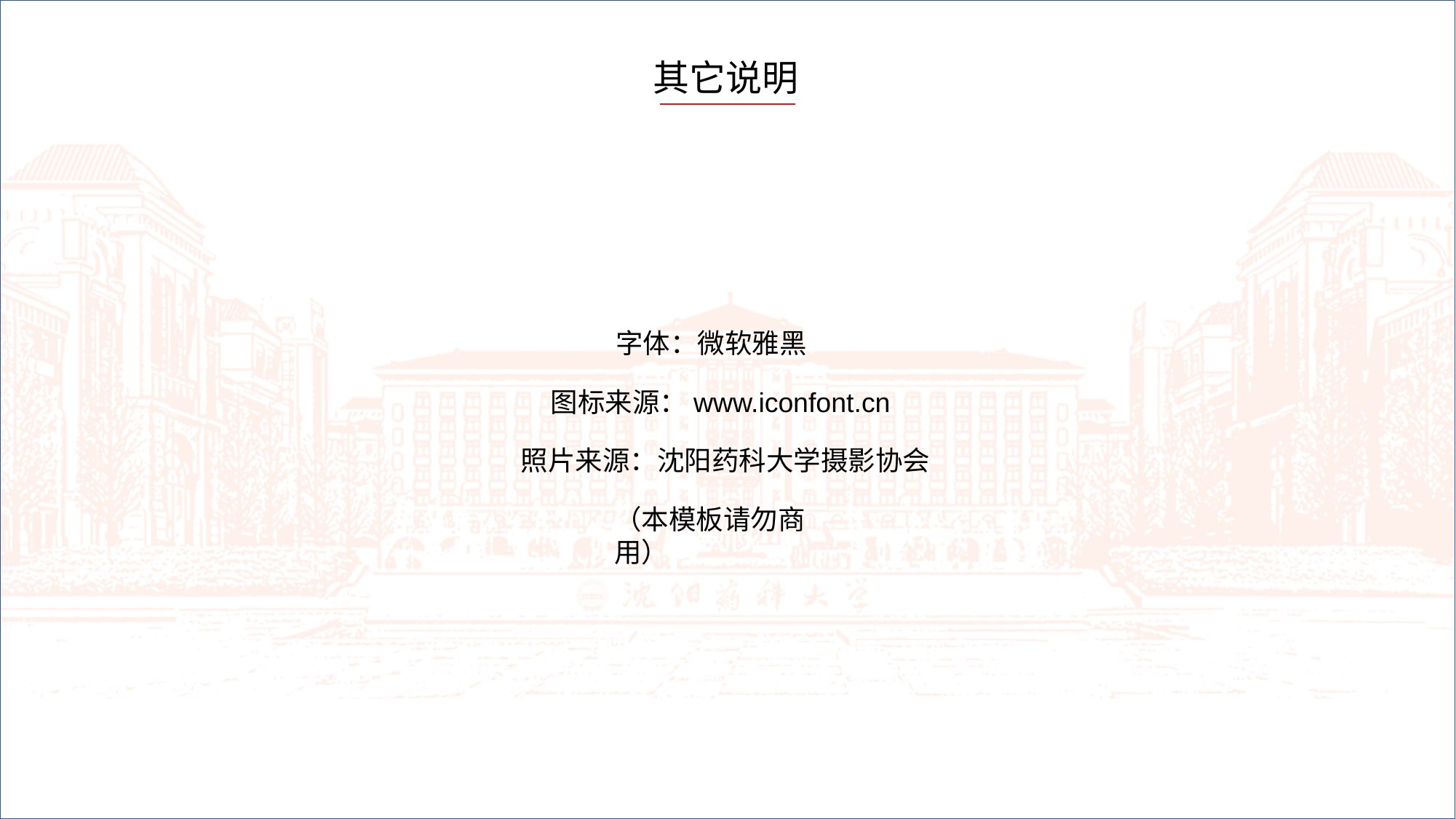

其它说明
字体：微软雅黑
图标来源：www.iconfont.cn
照片来源：沈阳药科大学摄影协会
（本模板请勿商用）